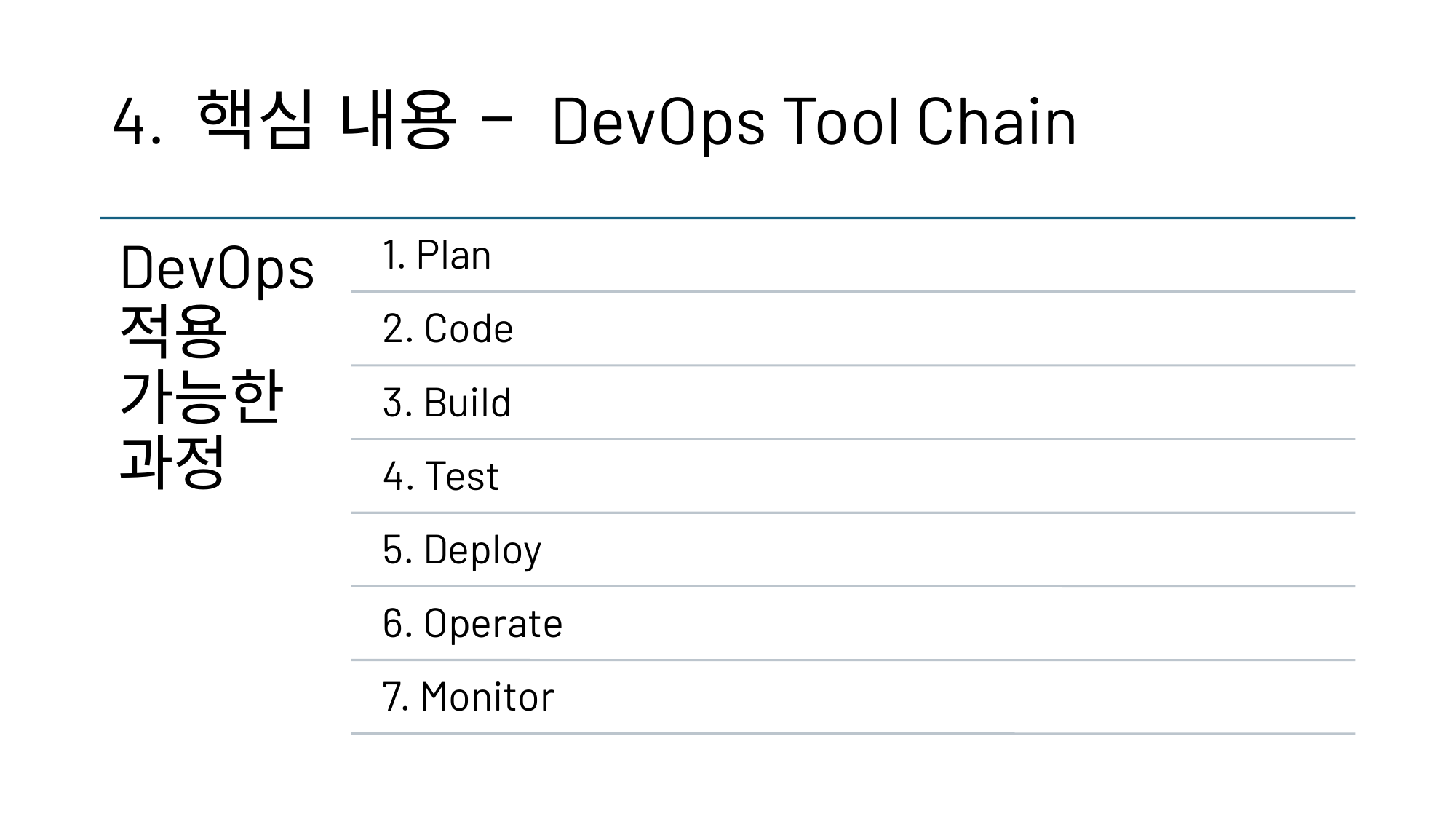

# 4. 핵심 내용 – DevOps Tool Chain
DevOps 적용 가능한 과정
1. Plan
2. Code
3. Build
4. Test
5. Deploy
6. Operate
7. Monitor